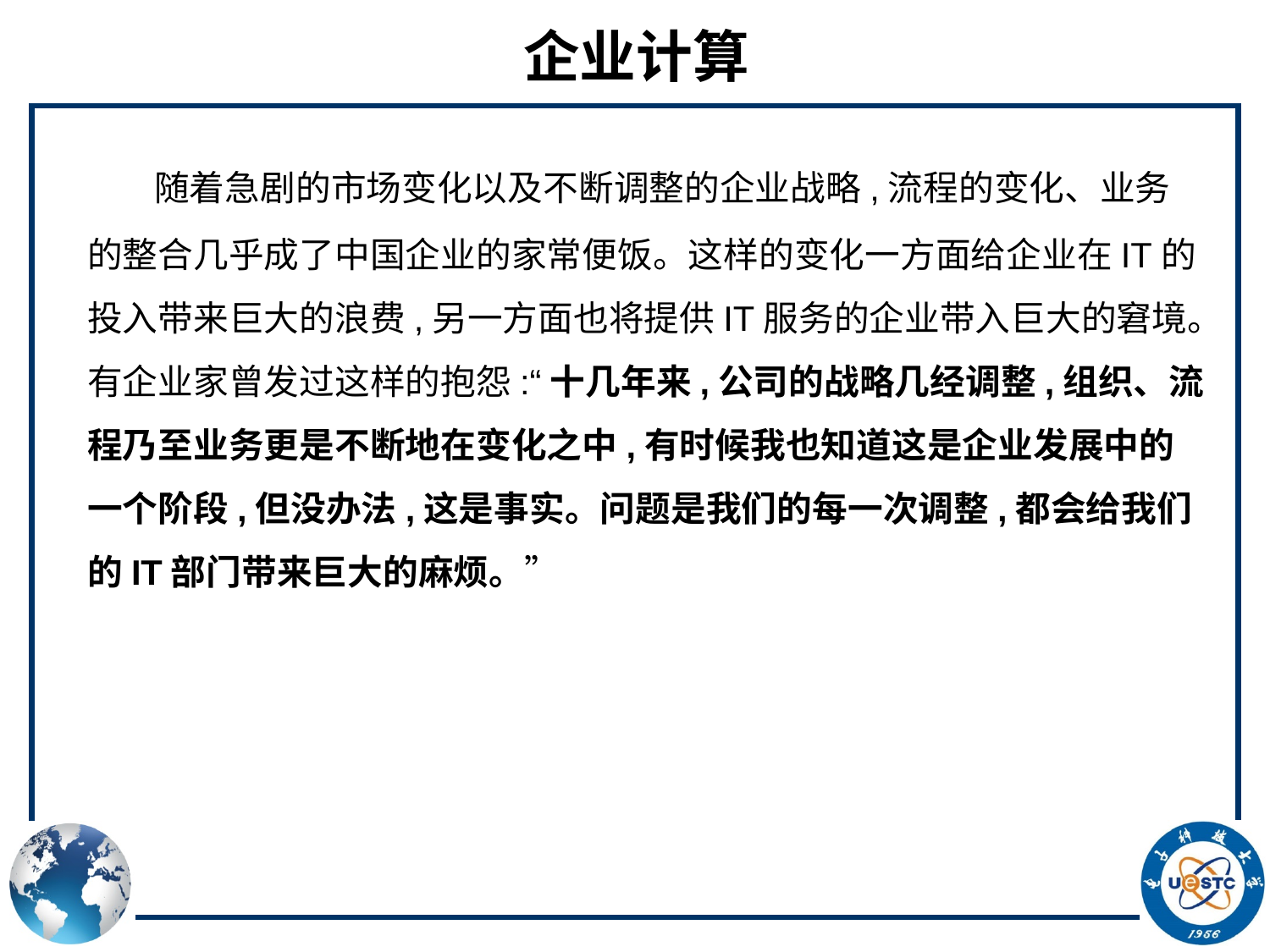

# 企业计算
     随着急剧的市场变化以及不断调整的企业战略,流程的变化、业务的整合几乎成了中国企业的家常便饭。这样的变化一方面给企业在IT的投入带来巨大的浪费,另一方面也将提供IT服务的企业带入巨大的窘境。有企业家曾发过这样的抱怨:“十几年来,公司的战略几经调整,组织、流程乃至业务更是不断地在变化之中,有时候我也知道这是企业发展中的一个阶段,但没办法,这是事实。问题是我们的每一次调整,都会给我们的IT部门带来巨大的麻烦。”